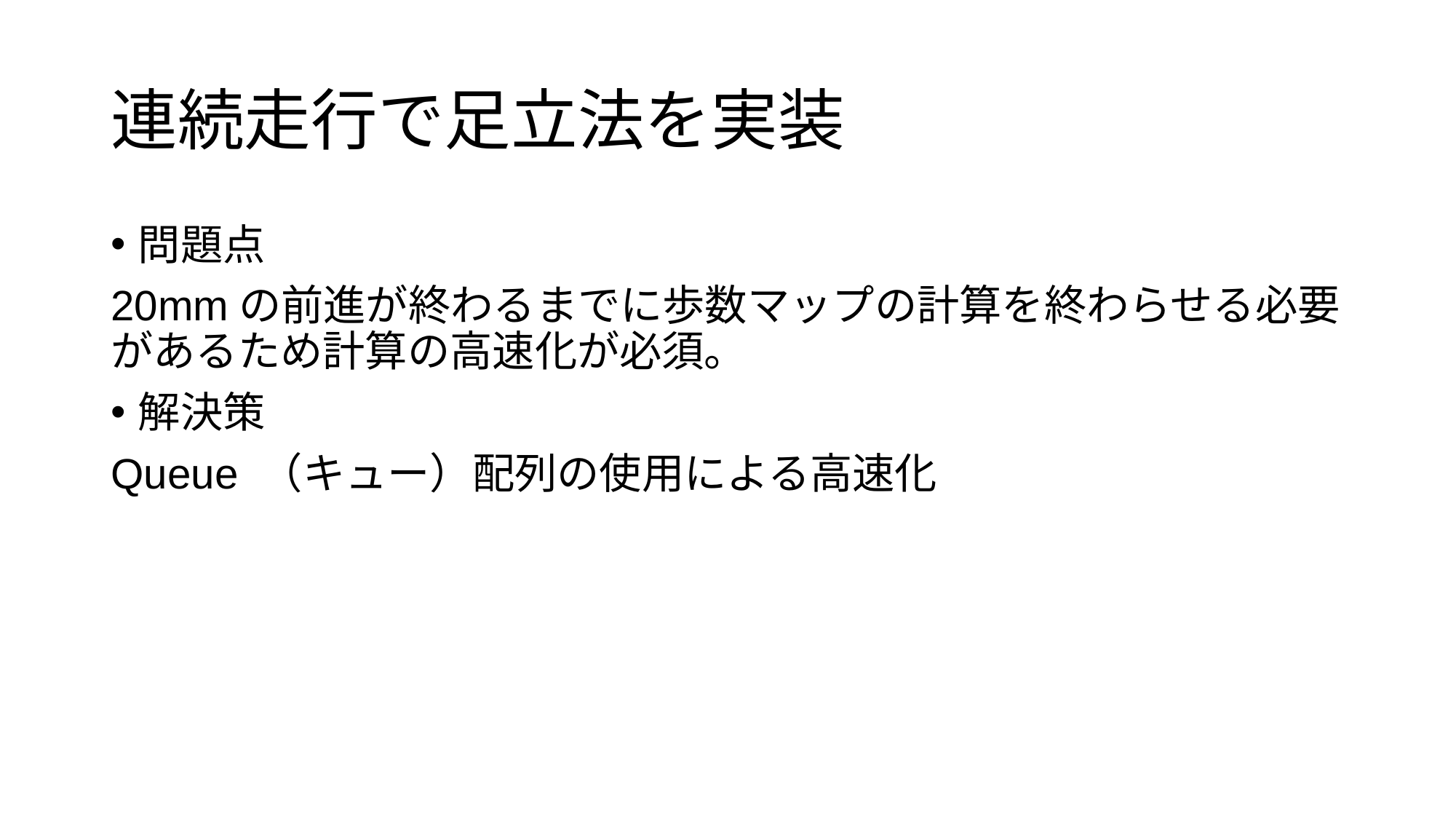

# 連続走行で足立法を実装
問題点
20mmの前進が終わるまでに歩数マップの計算を終わらせる必要があるため計算の高速化が必須。
解決策
Queue （キュー）配列の使用による高速化